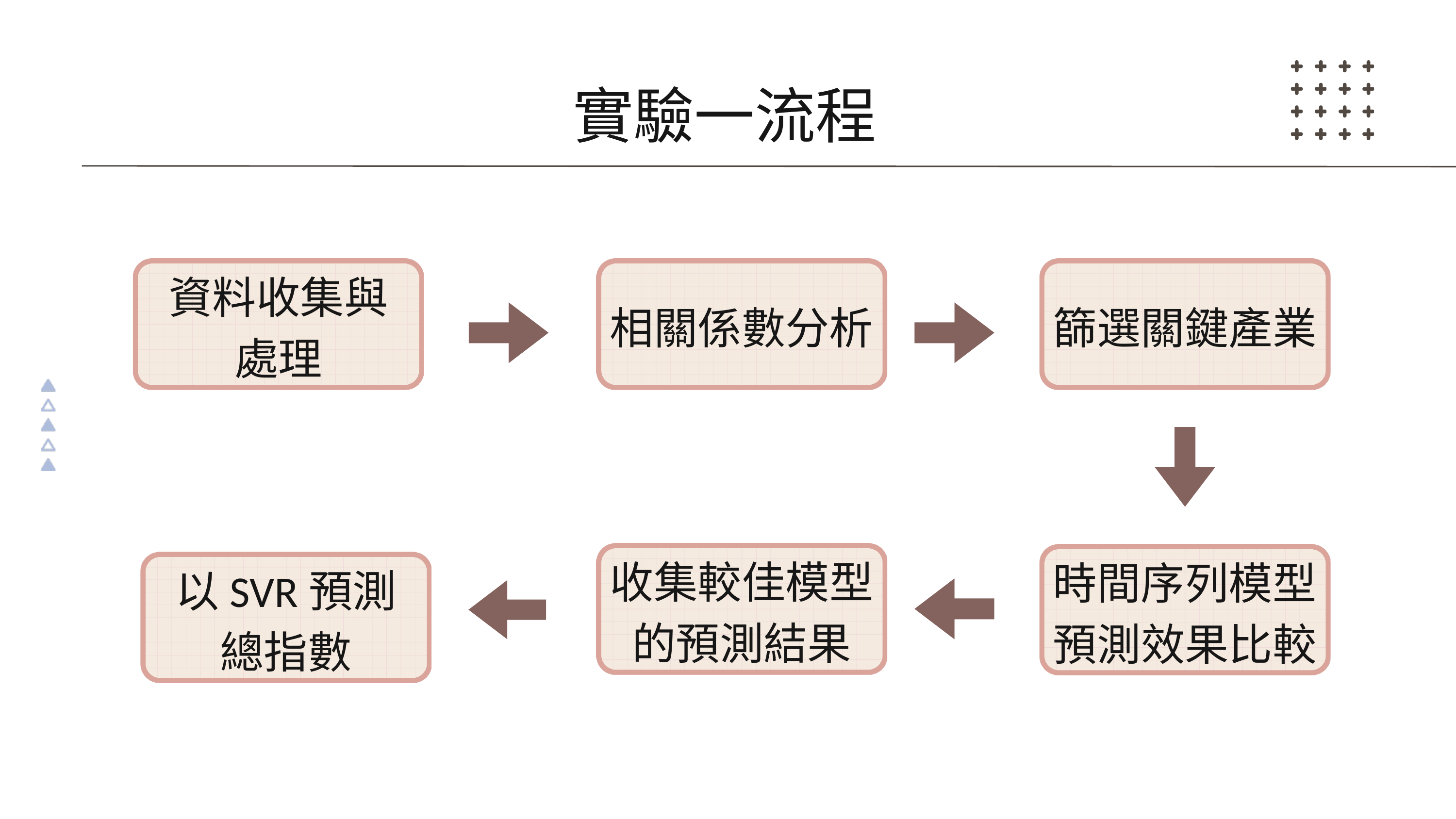

實驗一流程

資料收集與處理
相關係數分析
篩選關鍵產業

收集較佳模型的預測結果
時間序列模型預測效果比較

以SVR預測總指數